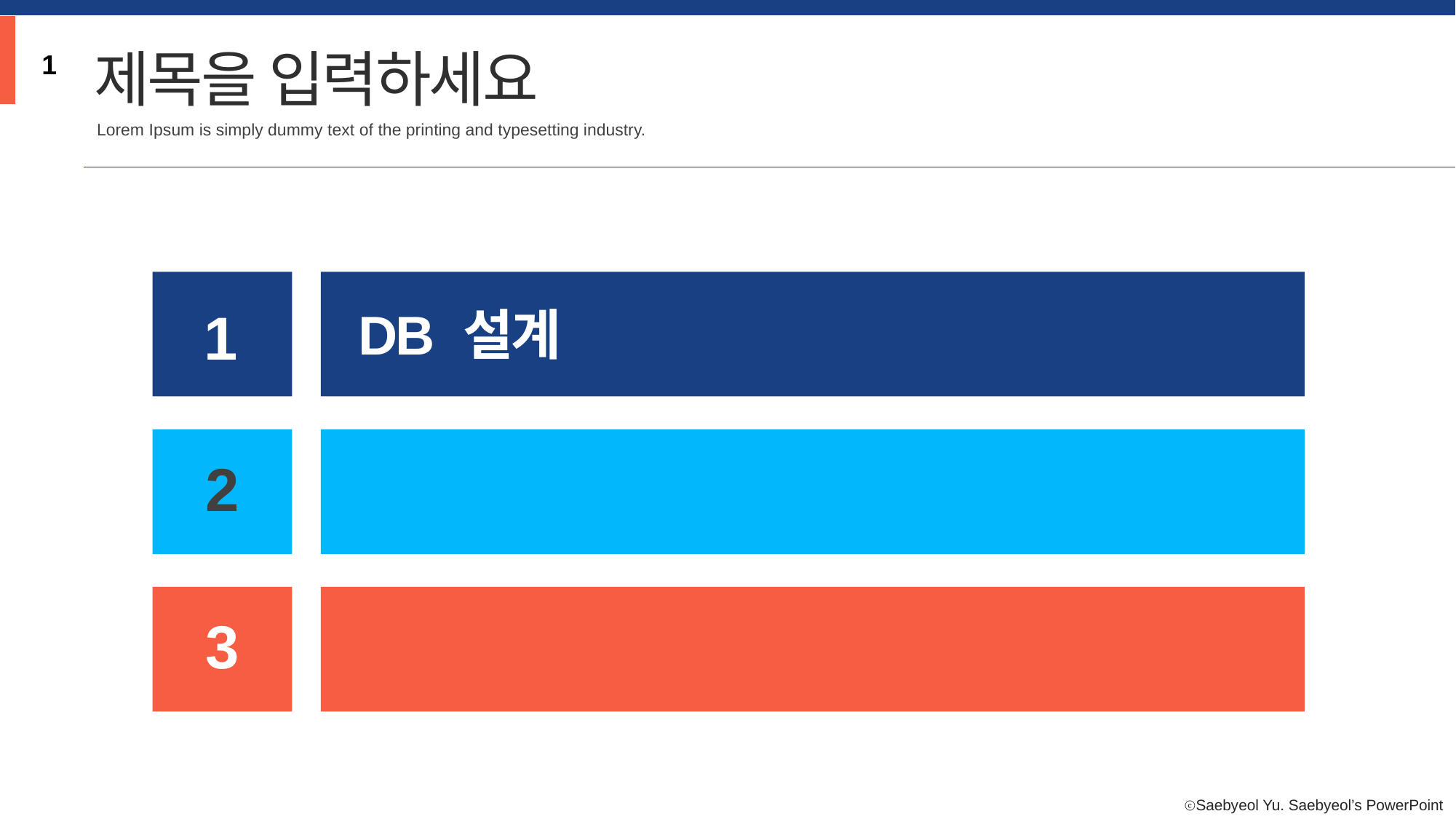

제목을 입력하세요
1

Lorem Ipsum is simply dummy text of the printing and typesetting industry.

1
DB 설계

2

3